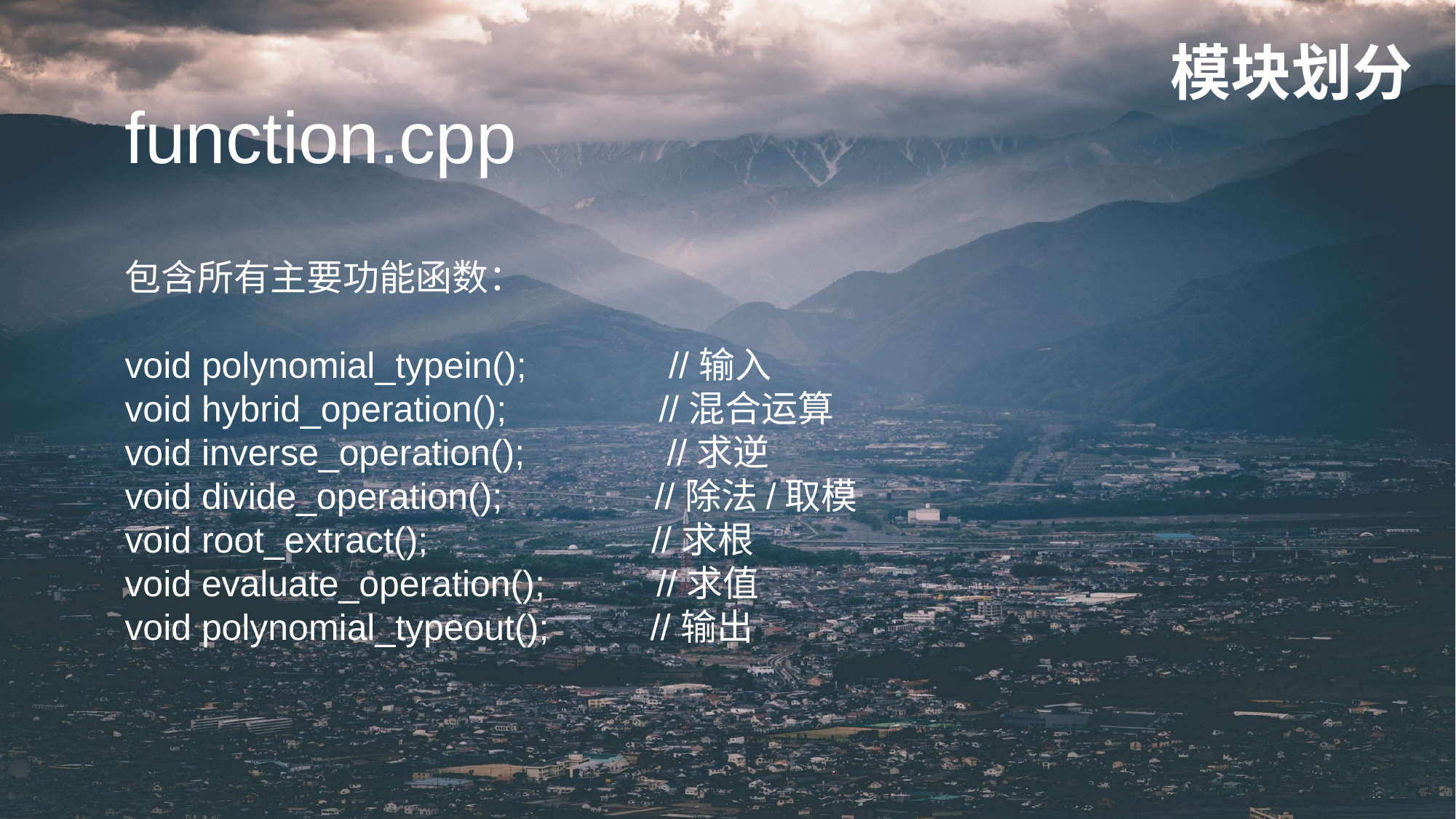

模块划分
function.cpp

包含所有主要功能函数：

void polynomial_typein();              //输入
void hybrid_operation();               //混合运算
void inverse_operation();              //求逆
void divide_operation();               //除法/取模
void root_extract();                      //求根
void evaluate_operation();           //求值
void polynomial_typeout();          //输出